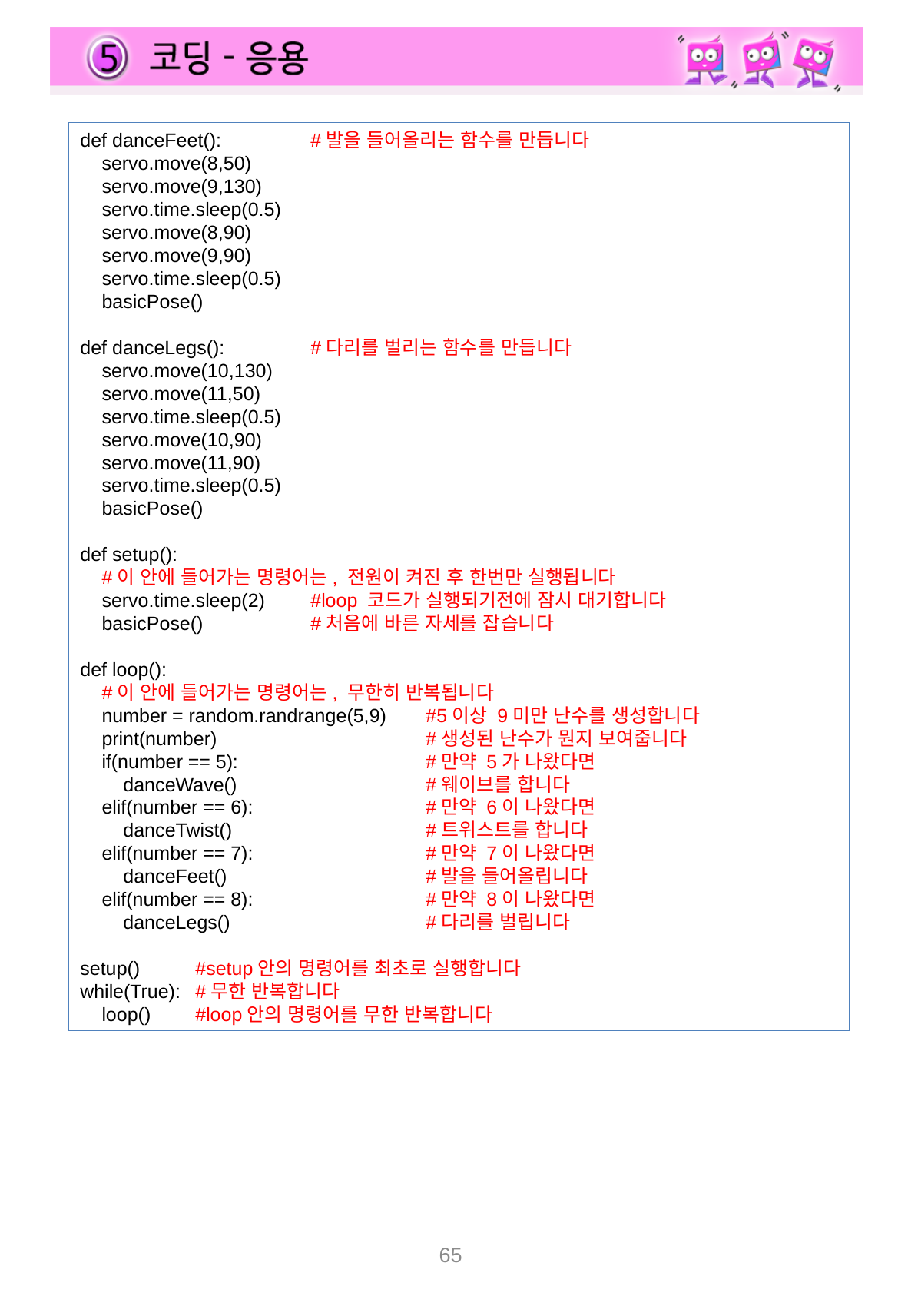

def danceFeet():	#발을 들어올리는 함수를 만듭니다
    servo.move(8,50)
    servo.move(9,130)
    servo.time.sleep(0.5)
    servo.move(8,90)
    servo.move(9,90)
    servo.time.sleep(0.5)
    basicPose()

def danceLegs():	#다리를 벌리는 함수를 만듭니다
    servo.move(10,130)
    servo.move(11,50)
    servo.time.sleep(0.5)
    servo.move(10,90)
    servo.move(11,90)
    servo.time.sleep(0.5)
    basicPose()

def setup():
    #이 안에 들어가는 명령어는, 전원이 켜진 후 한번만 실행됩니다
    servo.time.sleep(2)	#loop 코드가 실행되기전에 잠시 대기합니다
    basicPose()                	#처음에 바른 자세를 잡습니다

def loop():
    #이 안에 들어가는 명령어는, 무한히 반복됩니다
    number = random.randrange(5,9)	#5이상 9미만 난수를 생성합니다
    print(number)		#생성된 난수가 뭔지 보여줍니다
    if(number == 5):		#만약 5가 나왔다면
        danceWave()		#웨이브를 합니다
    elif(number == 6):		#만약 6이 나왔다면
        danceTwist()		#트위스트를 합니다
    elif(number == 7):		#만약 7이 나왔다면
        danceFeet()		#발을 들어올립니다
    elif(number == 8):		#만약 8이 나왔다면
        danceLegs()		#다리를 벌립니다

setup()	#setup안의 명령어를 최초로 실행합니다
while(True):	#무한 반복합니다
    loop()	#loop안의 명령어를 무한 반복합니다
65